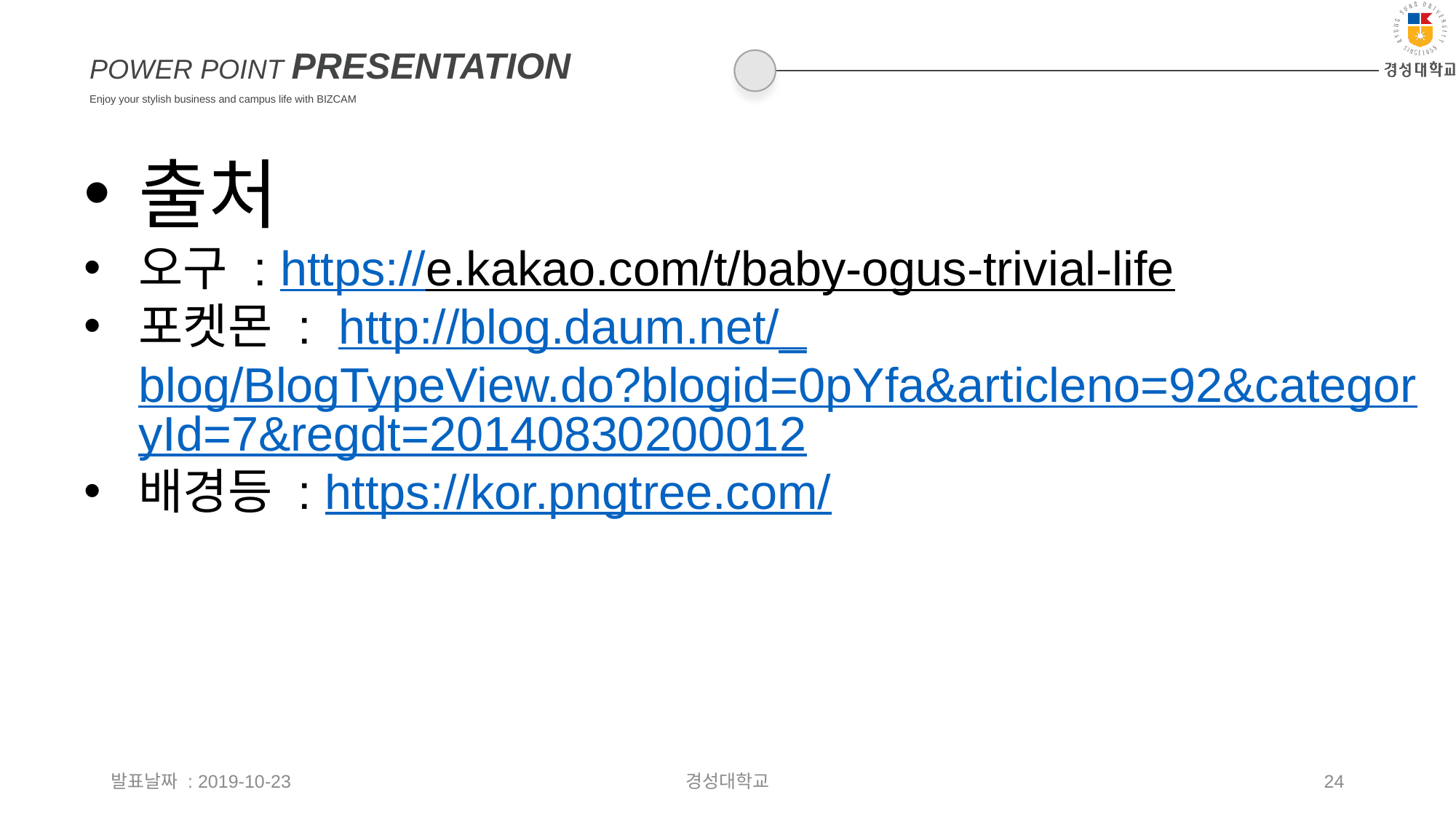

POWER POINT PRESENTATION
Enjoy your stylish business and campus life with BIZCAM

출처
오구 : https://e.kakao.com/t/baby-ogus-trivial-life
포켓몬 :  http://blog.daum.net/_blog/BlogTypeView.do?blogid=0pYfa&articleno=92&categoryId=7&regdt=20140830200012
배경등 : https://kor.pngtree.com/
발표날짜 : 2019-10-23
경성대학교
24